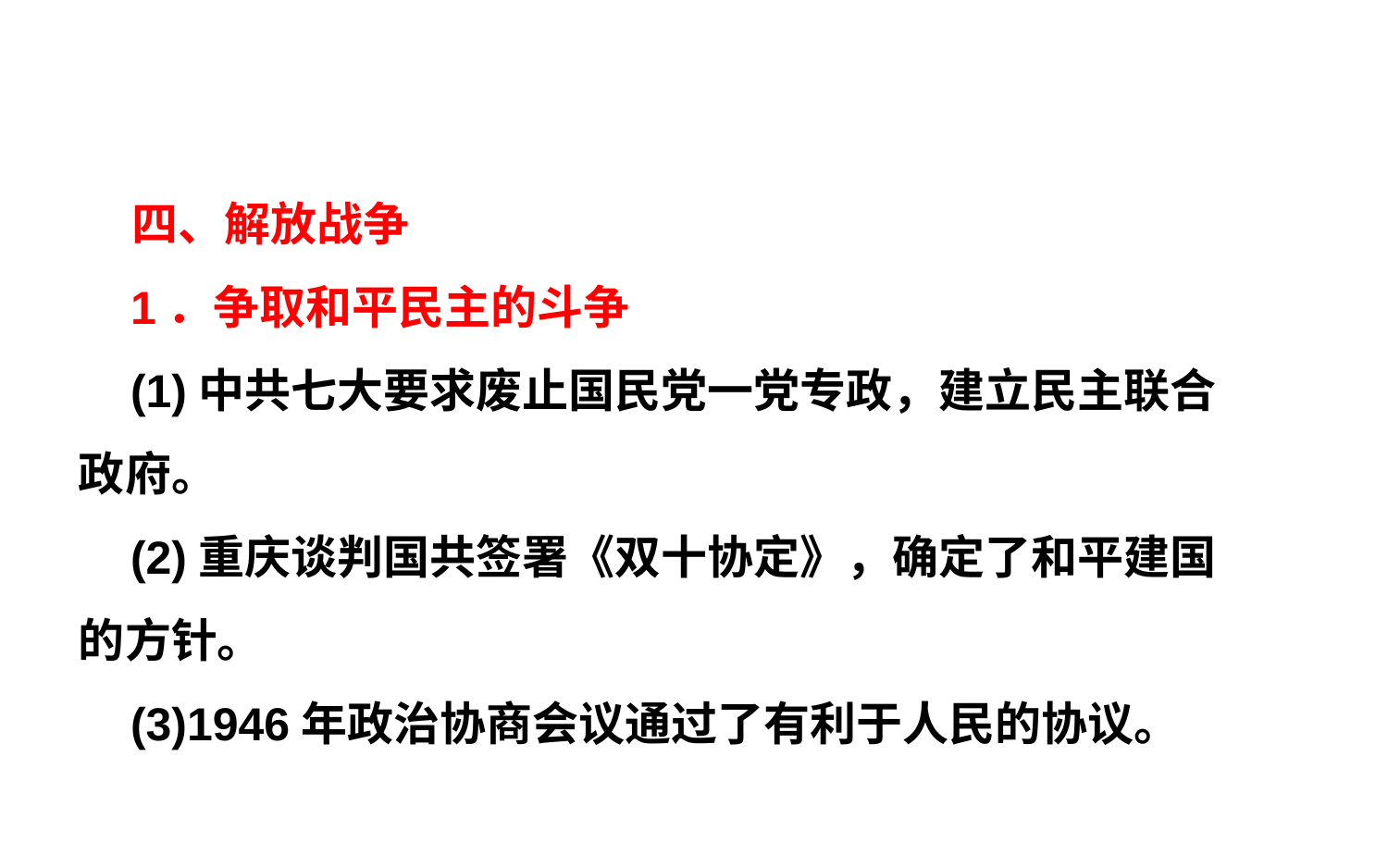

四、解放战争
    1．争取和平民主的斗争
    (1)中共七大要求废止国民党一党专政，建立民主联合
政府。
    (2)重庆谈判国共签署《双十协定》，确定了和平建国
的方针。
    (3)1946年政治协商会议通过了有利于人民的协议。